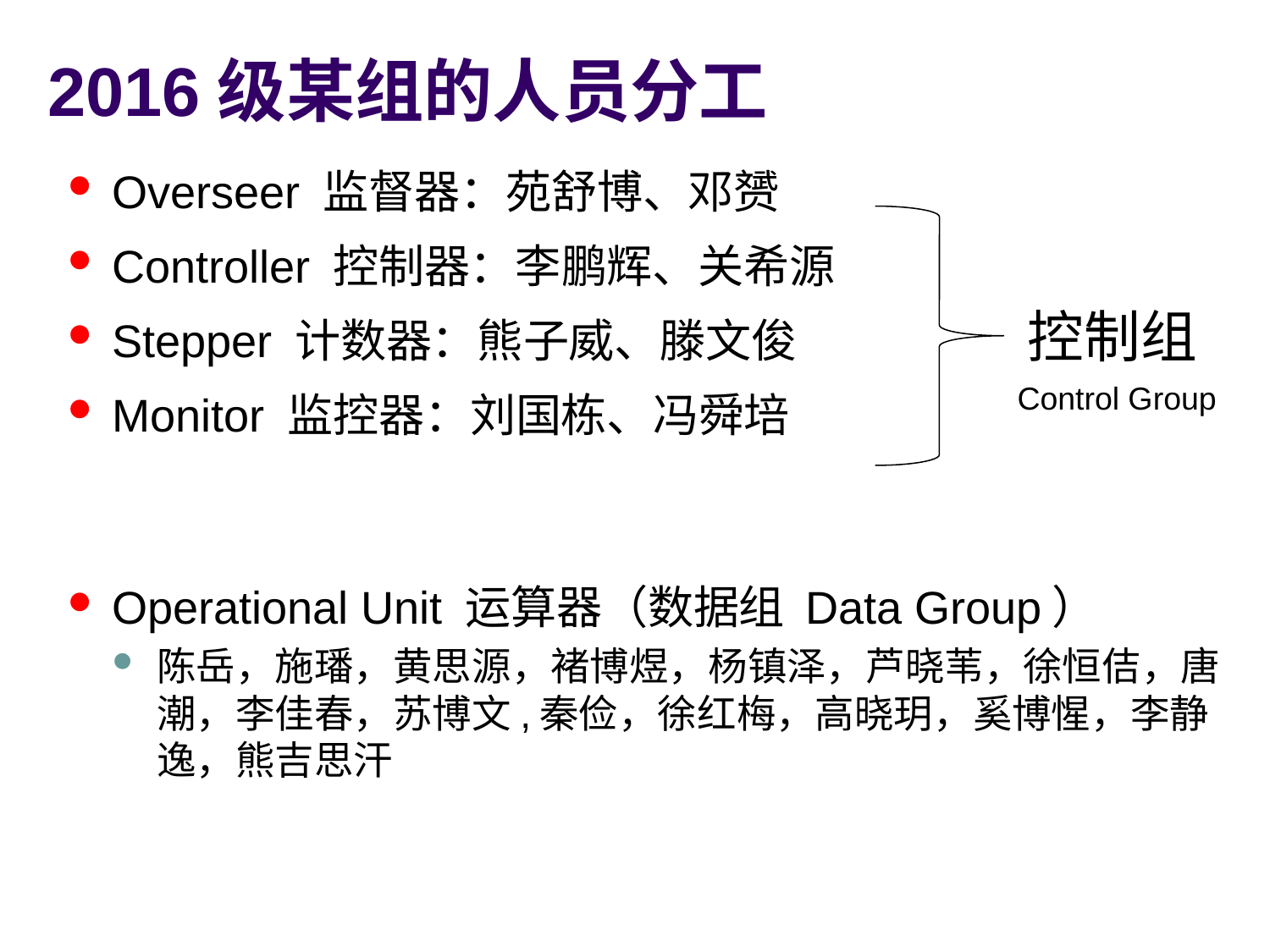

2016级某组的人员分工
Overseer 监督器：苑舒博、邓赟
Controller 控制器：李鹏辉、关希源
Stepper 计数器：熊子威、滕文俊
Monitor 监控器：刘国栋、冯舜培

Operational Unit 运算器（数据组 Data Group）
陈岳，施璠，黄思源，褚博煜，杨镇泽，芦晓苇，徐恒佶，唐潮，李佳春，苏博文,秦俭，徐红梅，高晓玥，奚博惺，李静逸，熊吉思汗

控制组
Control Group
18